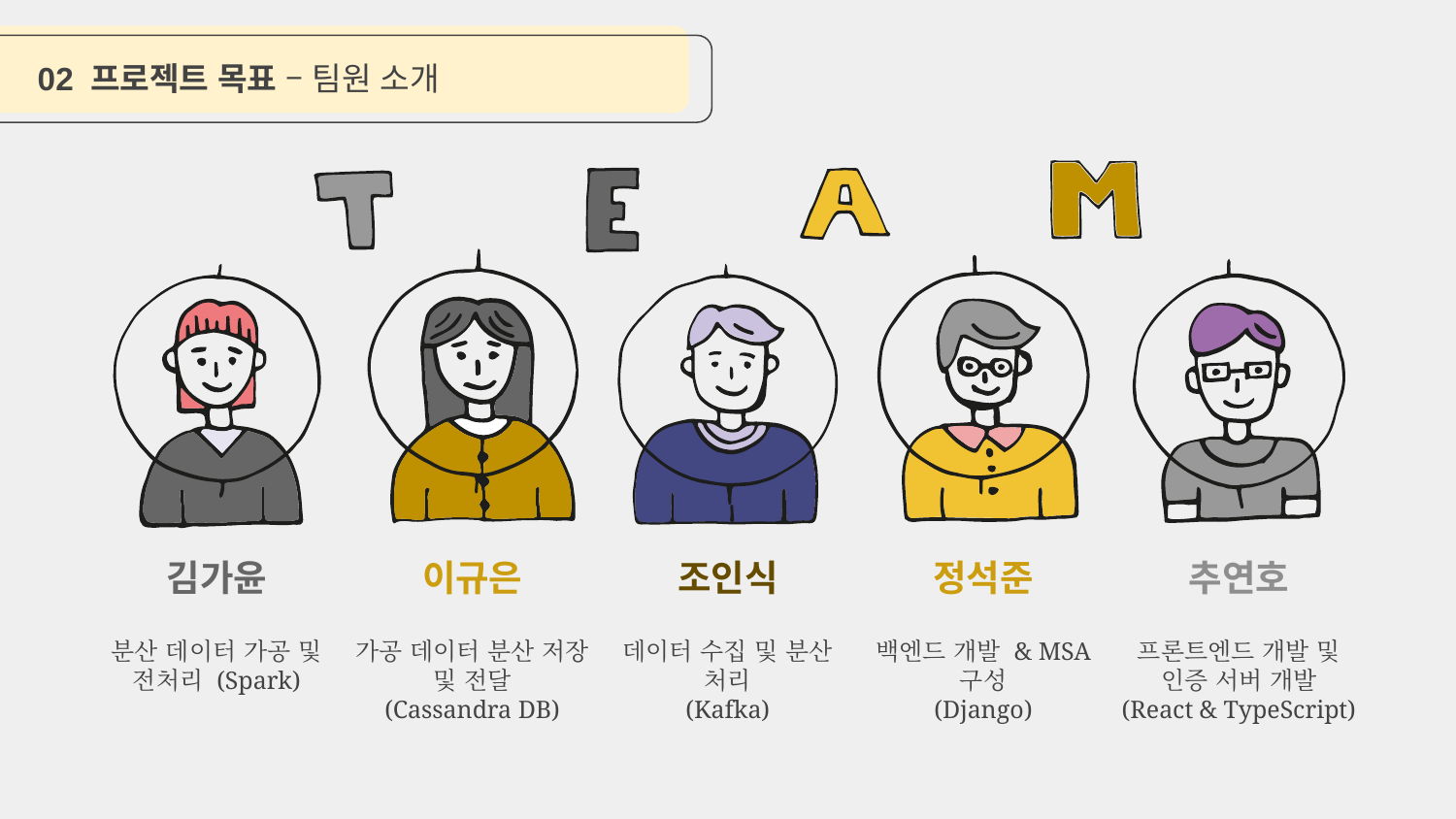

02 프로젝트 목표 – 팀원 소개

이규은
가공 데이터 분산 저장 및 전달
(Cassandra DB)

정석준
백엔드 개발 & MSA 구성
(Django)

추연호
프론트엔드 개발 및
인증 서버 개발
(React & TypeScript)

조인식
데이터 수집 및 분산 처리
(Kafka)

김가윤
분산 데이터 가공 및 전처리 (Spark)